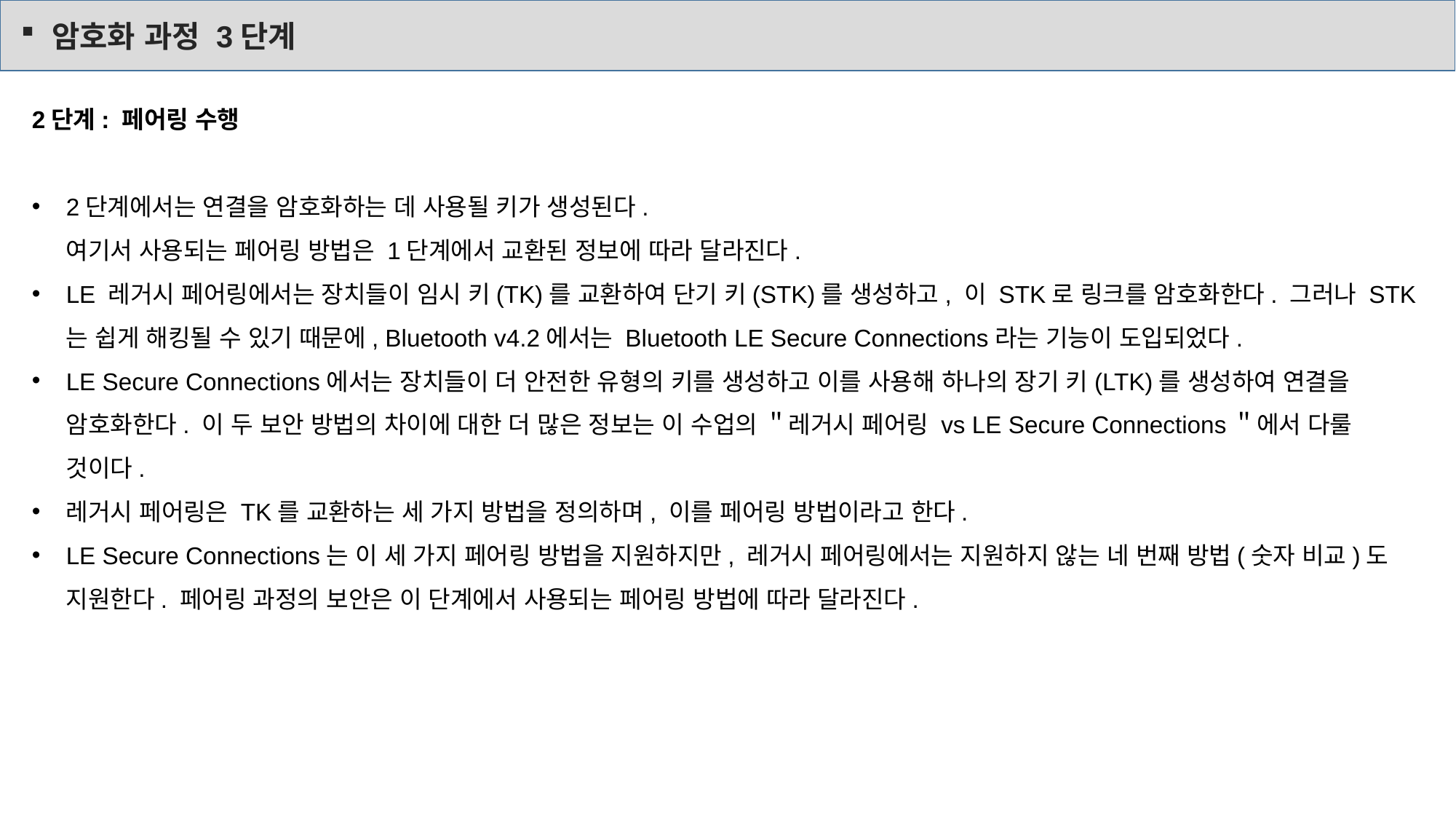

암호화 과정 3단계
2단계: 페어링 수행

2단계에서는 연결을 암호화하는 데 사용될 키가 생성된다.
여기서 사용되는 페어링 방법은 1단계에서 교환된 정보에 따라 달라진다.
LE 레거시 페어링에서는 장치들이 임시 키(TK)를 교환하여 단기 키(STK)를 생성하고, 이 STK로 링크를 암호화한다. 그러나 STK는 쉽게 해킹될 수 있기 때문에, Bluetooth v4.2에서는 Bluetooth LE Secure Connections라는 기능이 도입되었다.
LE Secure Connections에서는 장치들이 더 안전한 유형의 키를 생성하고 이를 사용해 하나의 장기 키(LTK)를 생성하여 연결을 암호화한다. 이 두 보안 방법의 차이에 대한 더 많은 정보는 이 수업의 ＂레거시 페어링 vs LE Secure Connections＂에서 다룰 것이다.
레거시 페어링은 TK를 교환하는 세 가지 방법을 정의하며, 이를 페어링 방법이라고 한다.
LE Secure Connections는 이 세 가지 페어링 방법을 지원하지만, 레거시 페어링에서는 지원하지 않는 네 번째 방법(숫자 비교)도 지원한다. 페어링 과정의 보안은 이 단계에서 사용되는 페어링 방법에 따라 달라진다.